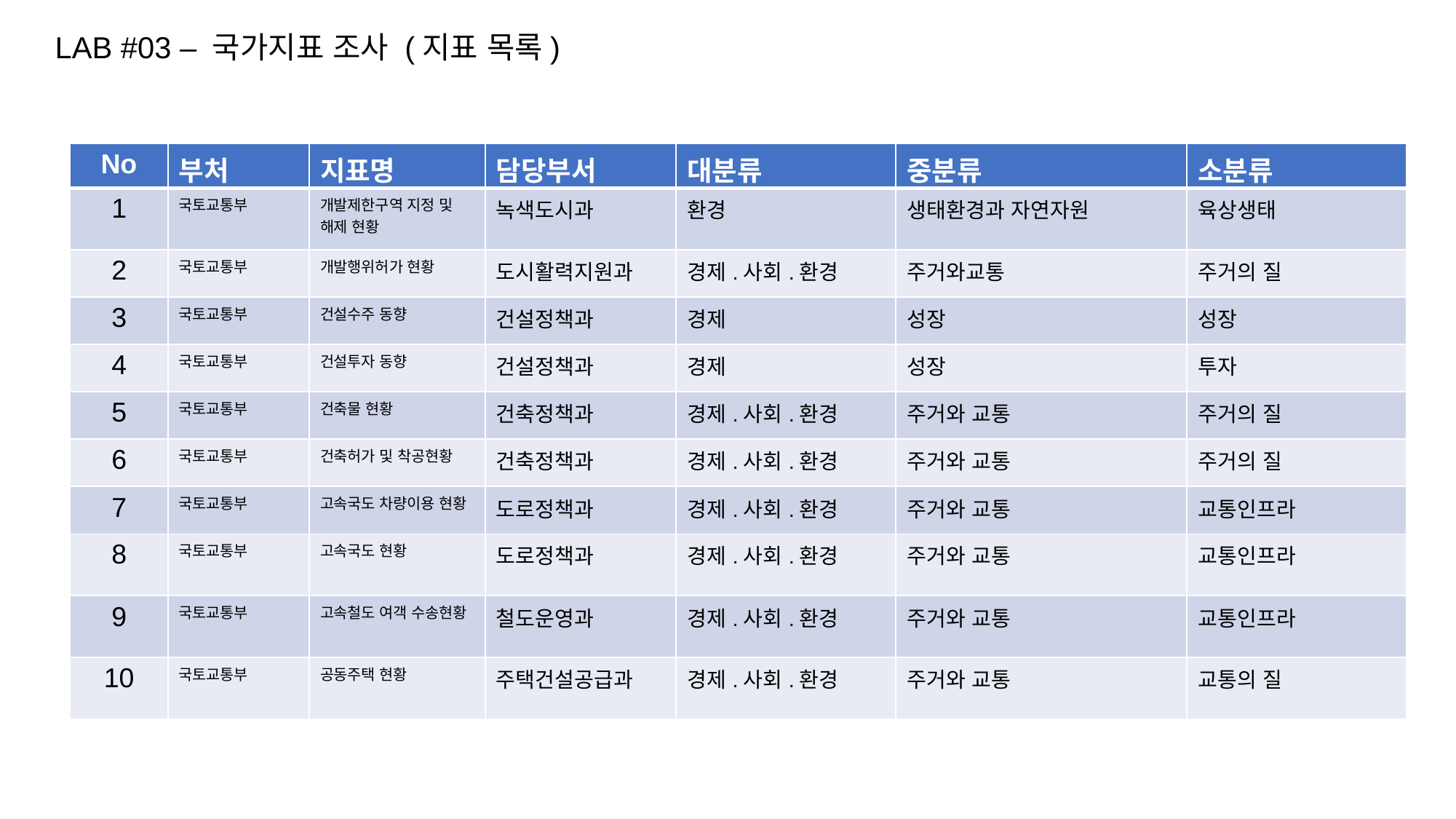

LAB #03 – 국가지표 조사 (지표 목록)
| No | 부처 | 지표명 | 담당부서 | 대분류 | 중분류 | 소분류 |
| --- | --- | --- | --- | --- | --- | --- |
| 1 | 국토교통부 | 개발제한구역 지정 및 해제 현황 | 녹색도시과 | 환경 | 생태환경과 자연자원 | 육상생태 |
| 2 | 국토교통부 | 개발행위허가 현황 | 도시활력지원과 | 경제.사회.환경 | 주거와교통 | 주거의 질 |
| 3 | 국토교통부 | 건설수주 동향 | 건설정책과 | 경제 | 성장 | 성장 |
| 4 | 국토교통부 | 건설투자 동향 | 건설정책과 | 경제 | 성장 | 투자 |
| 5 | 국토교통부 | 건축물 현황 | 건축정책과 | 경제.사회.환경 | 주거와 교통 | 주거의 질 |
| 6 | 국토교통부 | 건축허가 및 착공현황 | 건축정책과 | 경제.사회.환경 | 주거와 교통 | 주거의 질 |
| 7 | 국토교통부 | 고속국도 차량이용 현황 | 도로정책과 | 경제.사회.환경 | 주거와 교통 | 교통인프라 |
| 8 | 국토교통부 | 고속국도 현황 | 도로정책과 | 경제.사회.환경 | 주거와 교통 | 교통인프라 |
| 9 | 국토교통부 | 고속철도 여객 수송현황 | 철도운영과 | 경제.사회.환경 | 주거와 교통 | 교통인프라 |
| 10 | 국토교통부 | 공동주택 현황 | 주택건설공급과 | 경제.사회.환경 | 주거와 교통 | 교통의 질 |